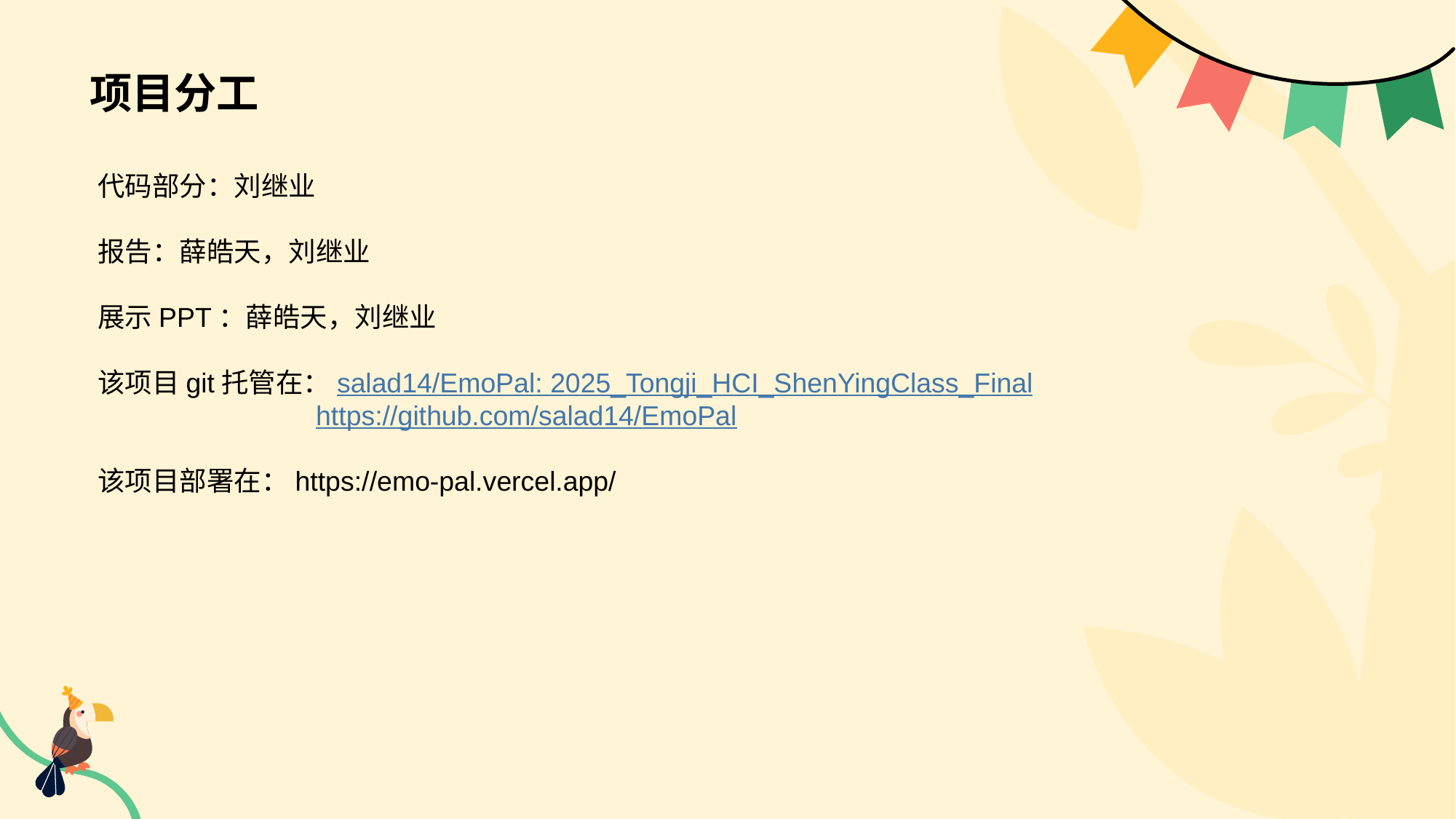

# 项目分工
代码部分：刘继业

报告：薛皓天，刘继业

展示PPT：薛皓天，刘继业

该项目git托管在：salad14/EmoPal: 2025_Tongji_HCI_ShenYingClass_Final
		https://github.com/salad14/EmoPal

该项目部署在：https://emo-pal.vercel.app/